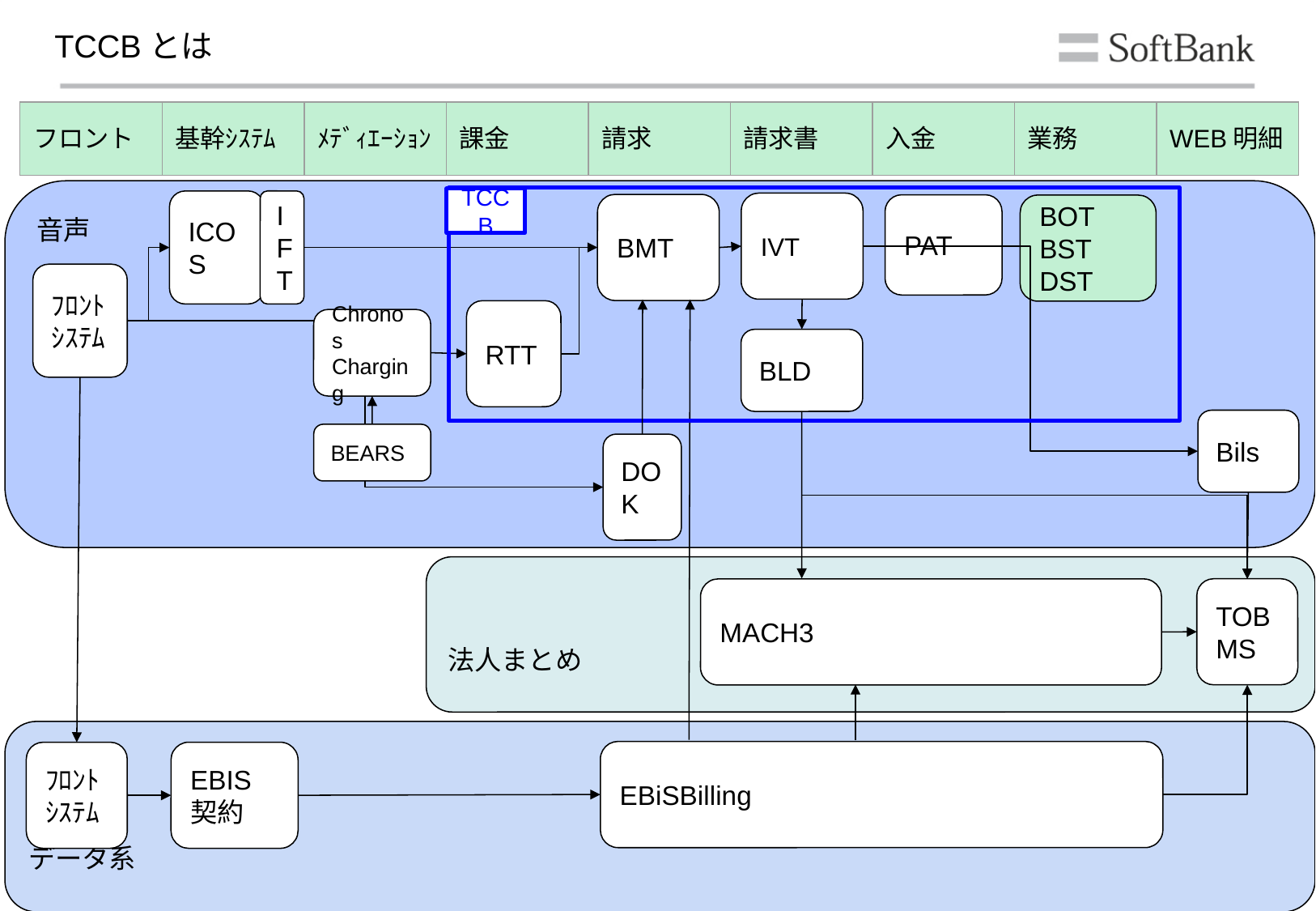

# TCCBとは
| フロント | 基幹ｼｽﾃﾑ | ﾒﾃﾞｨｴｰｼｮﾝ | 課金 | 請求 | 請求書 | 入金 | 業務 | WEB明細 |
| --- | --- | --- | --- | --- | --- | --- | --- | --- |
音声

TCCB
ICOS
IFT
IVT

BMT
PAT
BOT
BST
DST
ﾌﾛﾝﾄ
ｼｽﾃﾑ
RTT
Chronos
Charging
BLD
Bils
BEARS
DOK

法人まとめ

TOBMS
MACH3

データ系

EBiSBilling
ﾌﾛﾝﾄ
ｼｽﾃﾑ
EBIS
契約